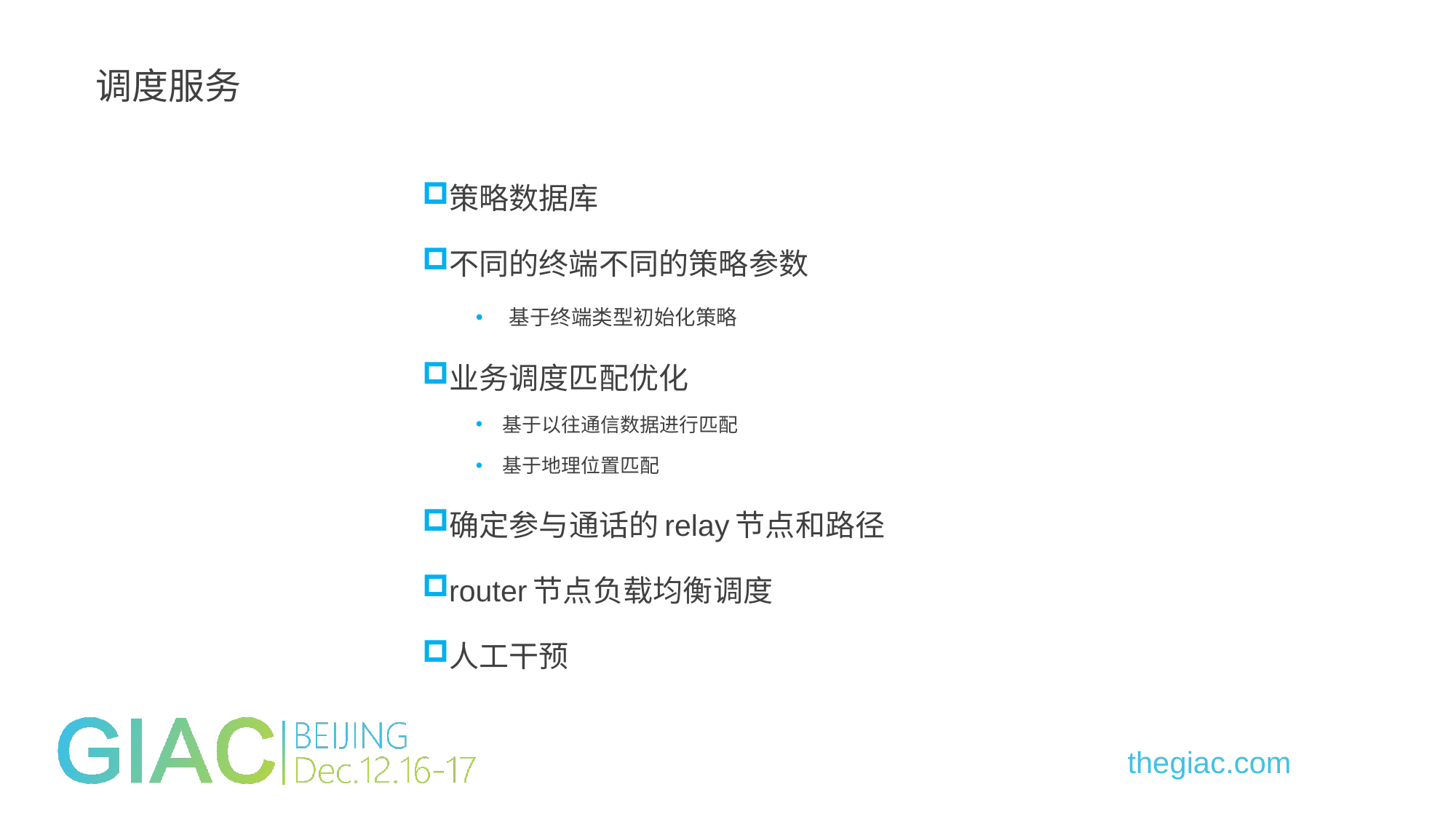

调度服务
策略数据库
不同的终端不同的策略参数
基于终端类型初始化策略
业务调度匹配优化
基于以往通信数据进行匹配
基于地理位置匹配
确定参与通话的relay节点和路径
router节点负载均衡调度
人工干预